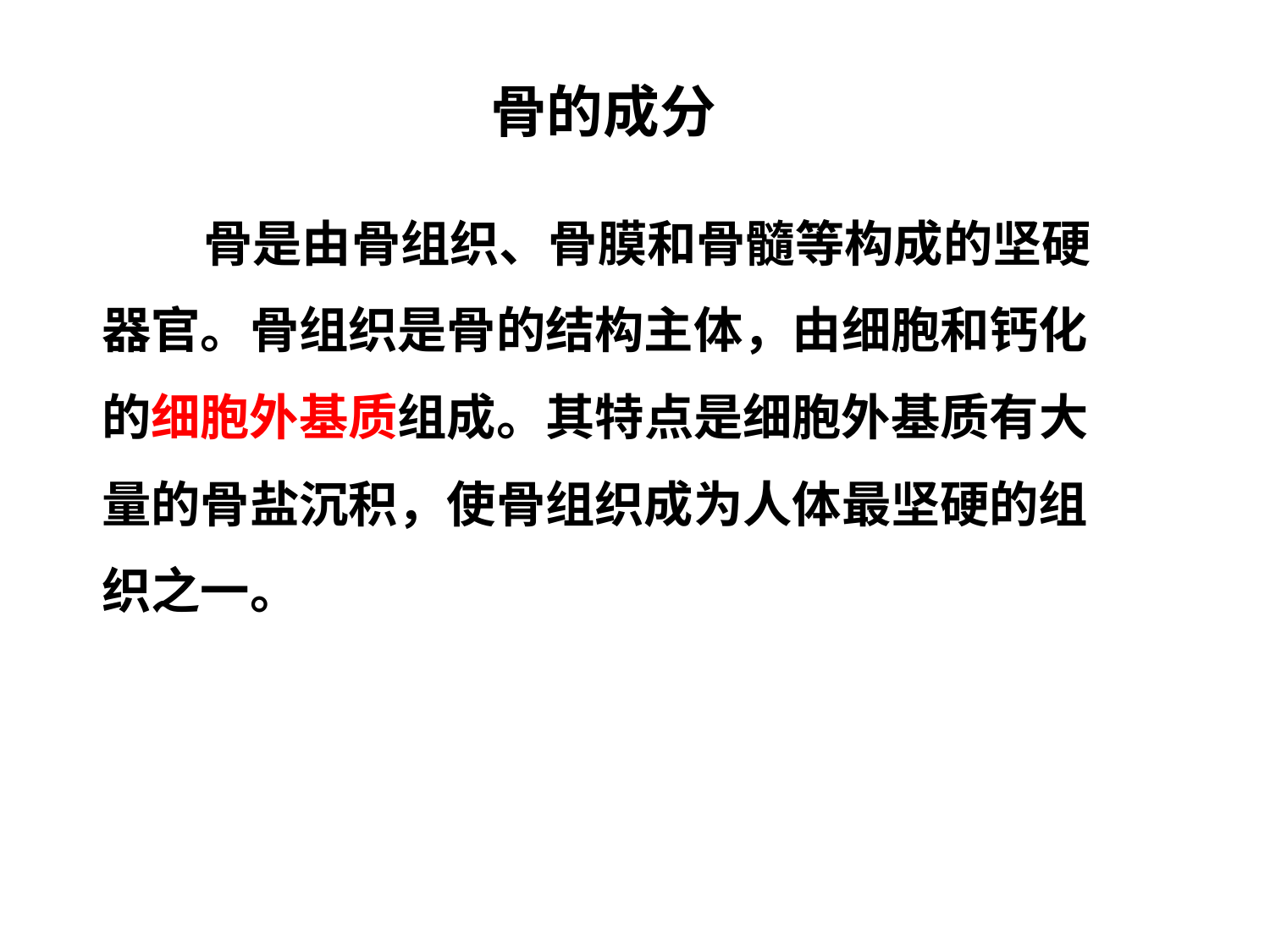

骨的成分
        骨是由骨组织、骨膜和骨髓等构成的坚硬
器官。骨组织是骨的结构主体，由细胞和钙化
的细胞外基质组成。其特点是细胞外基质有大
量的骨盐沉积，使骨组织成为人体最坚硬的组
织之一。